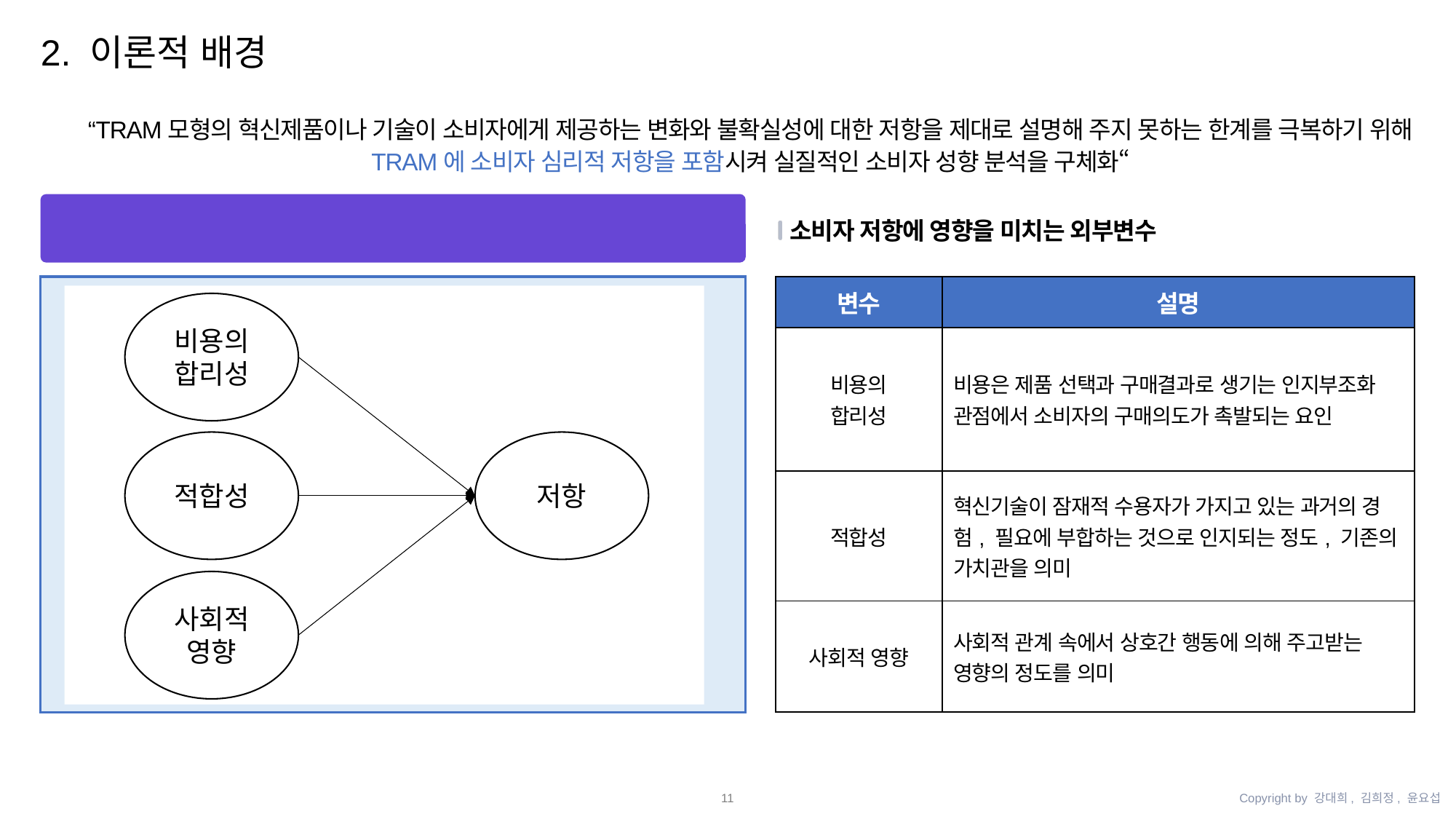

2. 이론적 배경
“TRAM모형의 혁신제품이나 기술이 소비자에게 제공하는 변화와 불확실성에 대한 저항을 제대로 설명해 주지 못하는 한계를 극복하기 위해 TRAM에 소비자 심리적 저항을 포함시켜 실질적인 소비자 성향 분석을 구체화“
저항요인
소비자 저항에 영향을 미치는 외부변수

| 변수 | 설명 |
| --- | --- |
| 비용의 합리성 | 비용은 제품 선택과 구매결과로 생기는 인지부조화 관점에서 소비자의 구매의도가 촉발되는 요인 |
| 적합성 | 혁신기술이 잠재적 수용자가 가지고 있는 과거의 경험, 필요에 부합하는 것으로 인지되는 정도, 기존의 가치관을 의미 |
| 사회적 영향 | 사회적 관계 속에서 상호간 행동에 의해 주고받는 영향의 정도를 의미 |

비용의
합리성
적합성
저항
사회적
영향